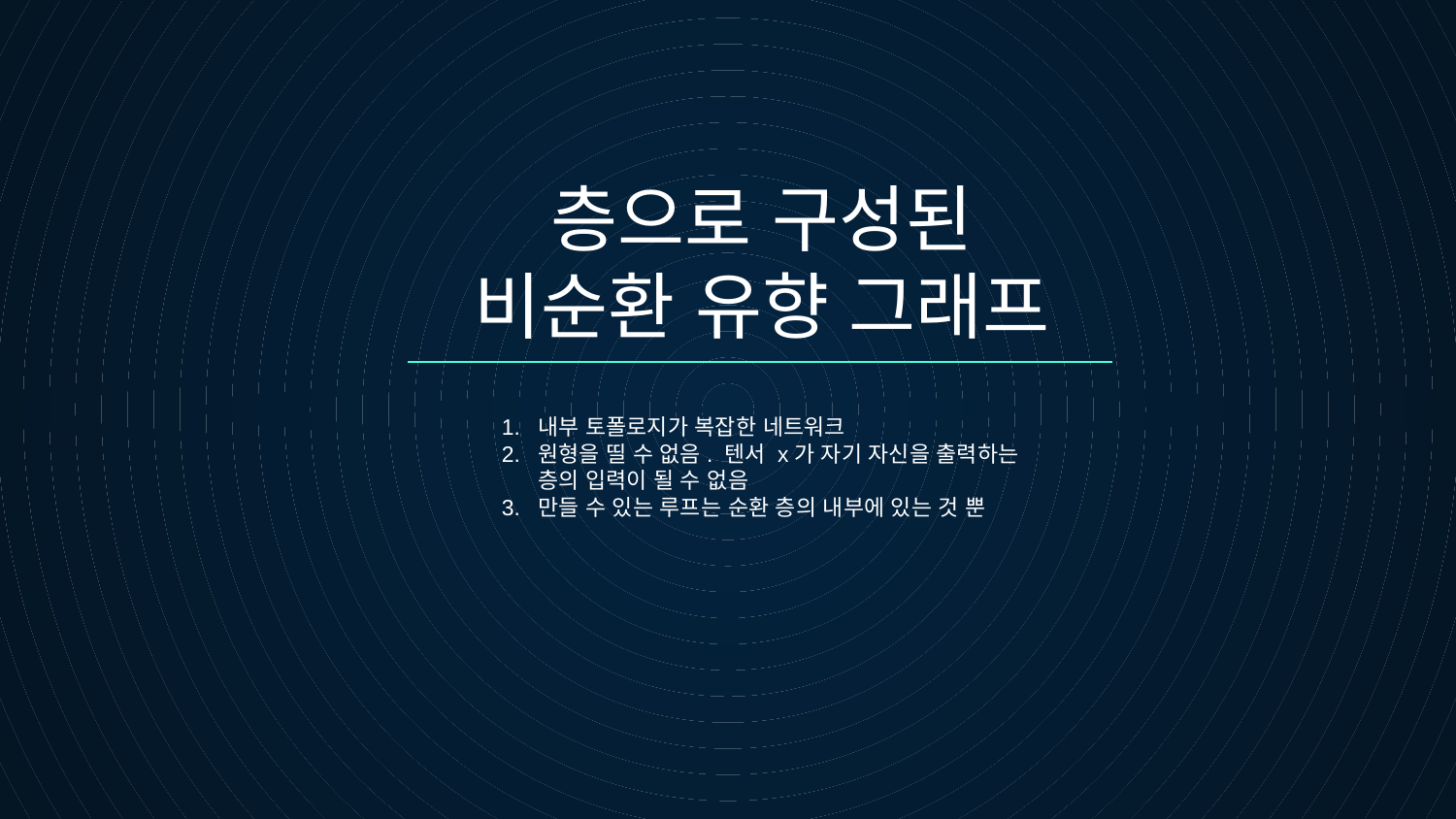

# 층으로 구성된 비순환 유향 그래프
내부 토폴로지가 복잡한 네트워크
원형을 띨 수 없음. 텐서 x가 자기 자신을 출력하는 층의 입력이 될 수 없음
만들 수 있는 루프는 순환 층의 내부에 있는 것 뿐